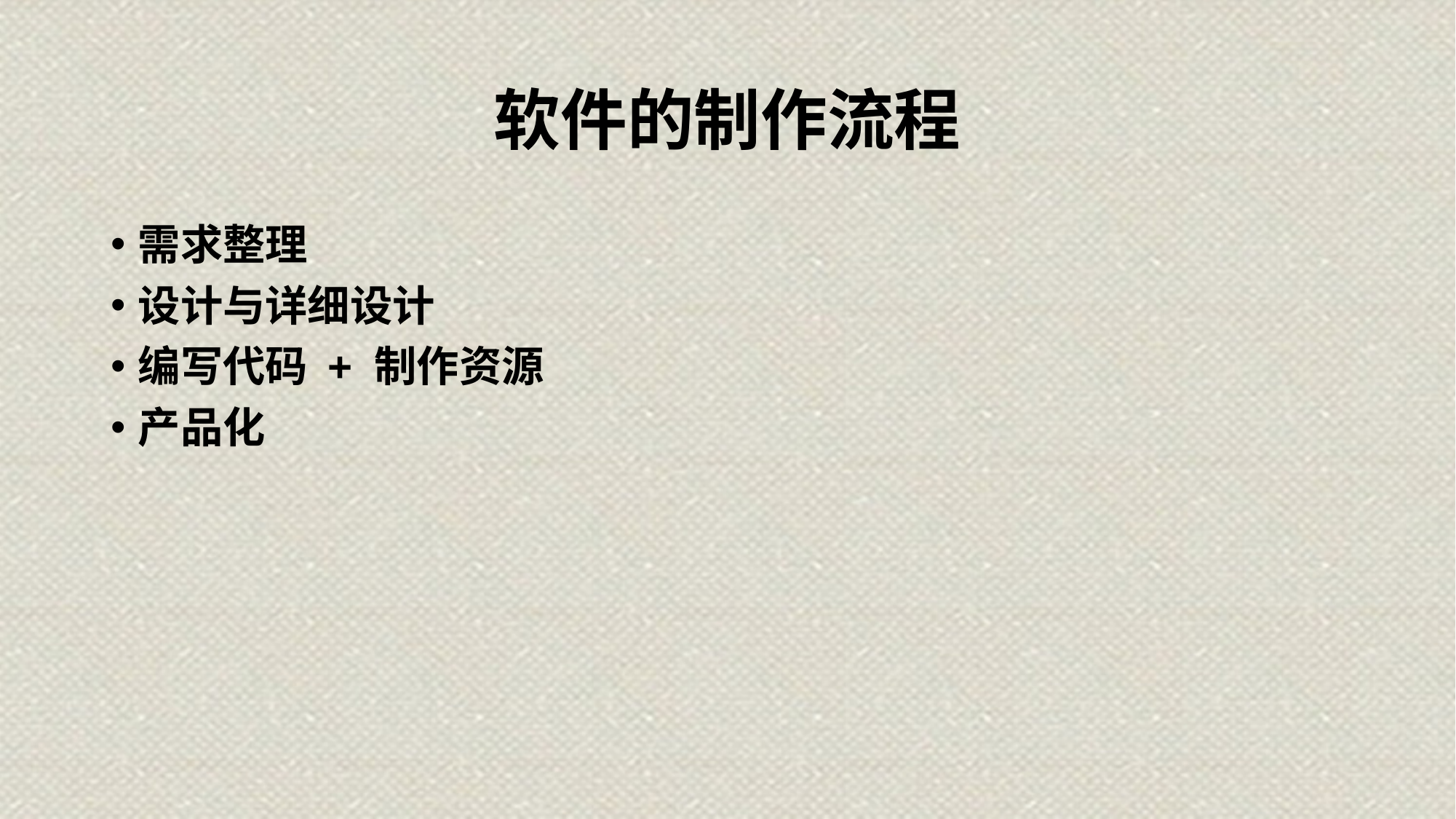

# 软件的制作流程
需求整理
设计与详细设计
编写代码 + 制作资源
产品化